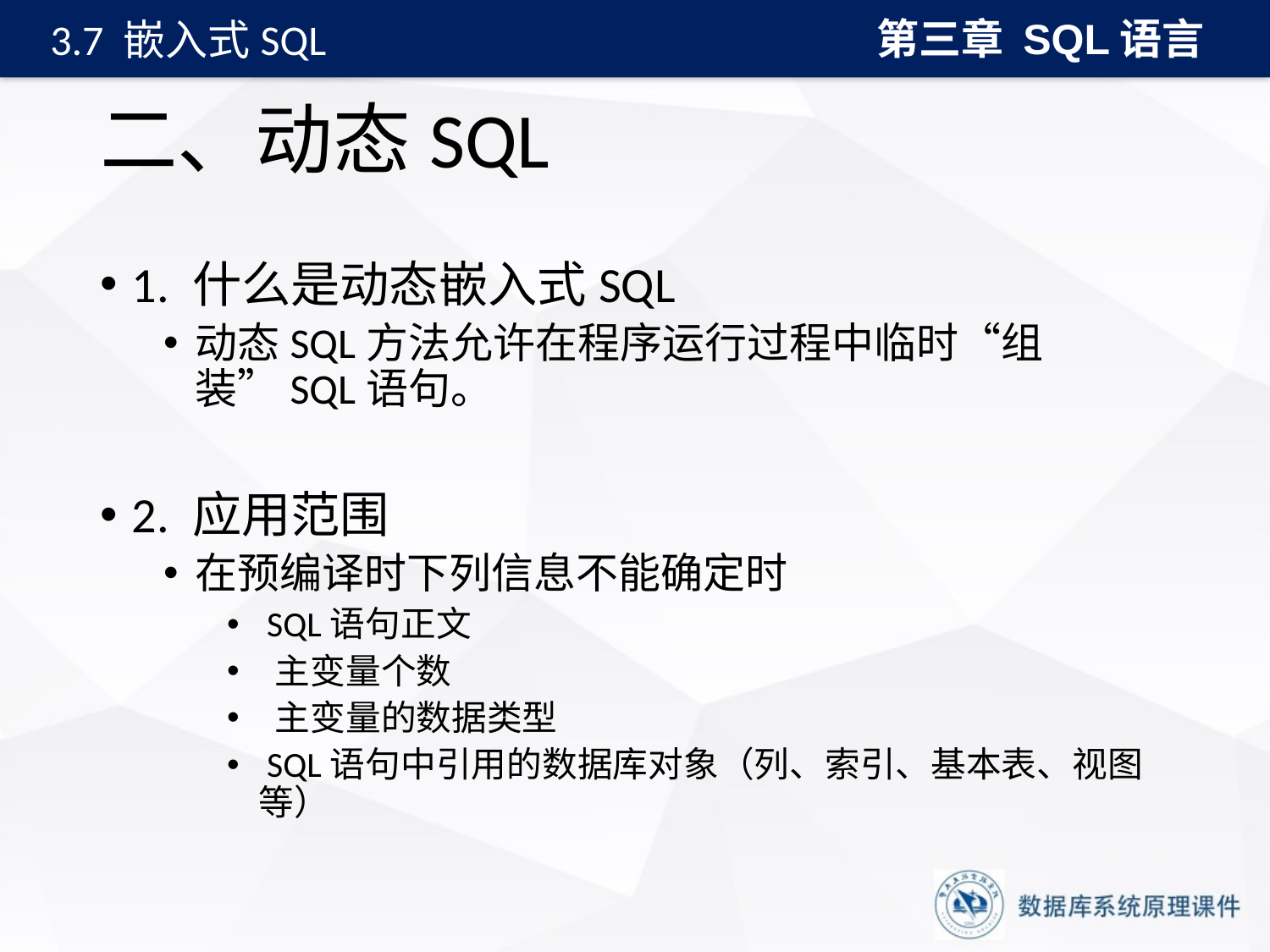

第三章 SQL语言
3.7 嵌入式SQL
# 二、动态SQL
1. 什么是动态嵌入式SQL
动态SQL方法允许在程序运行过程中临时“组装”SQL语句。

2. 应用范围
在预编译时下列信息不能确定时
 SQL语句正文
 主变量个数
 主变量的数据类型
 SQL语句中引用的数据库对象（列、索引、基本表、视图等）